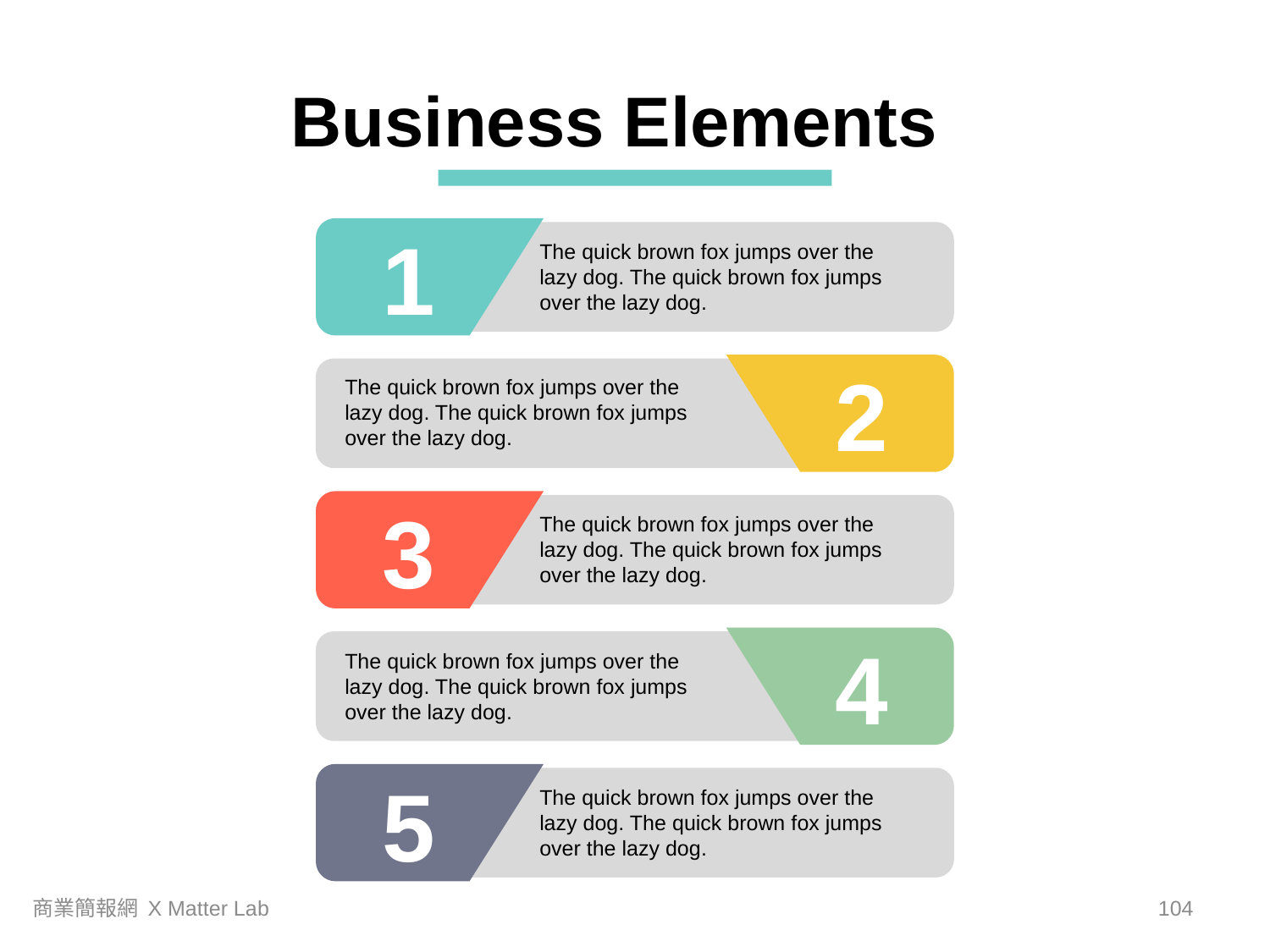

Business Elements

1

The quick brown fox jumps over the lazy dog. The quick brown fox jumps over the lazy dog.

2

The quick brown fox jumps over the lazy dog. The quick brown fox jumps over the lazy dog.

3

The quick brown fox jumps over the lazy dog. The quick brown fox jumps over the lazy dog.

4

The quick brown fox jumps over the lazy dog. The quick brown fox jumps over the lazy dog.

5

The quick brown fox jumps over the lazy dog. The quick brown fox jumps over the lazy dog.
商業簡報網 X Matter Lab
104